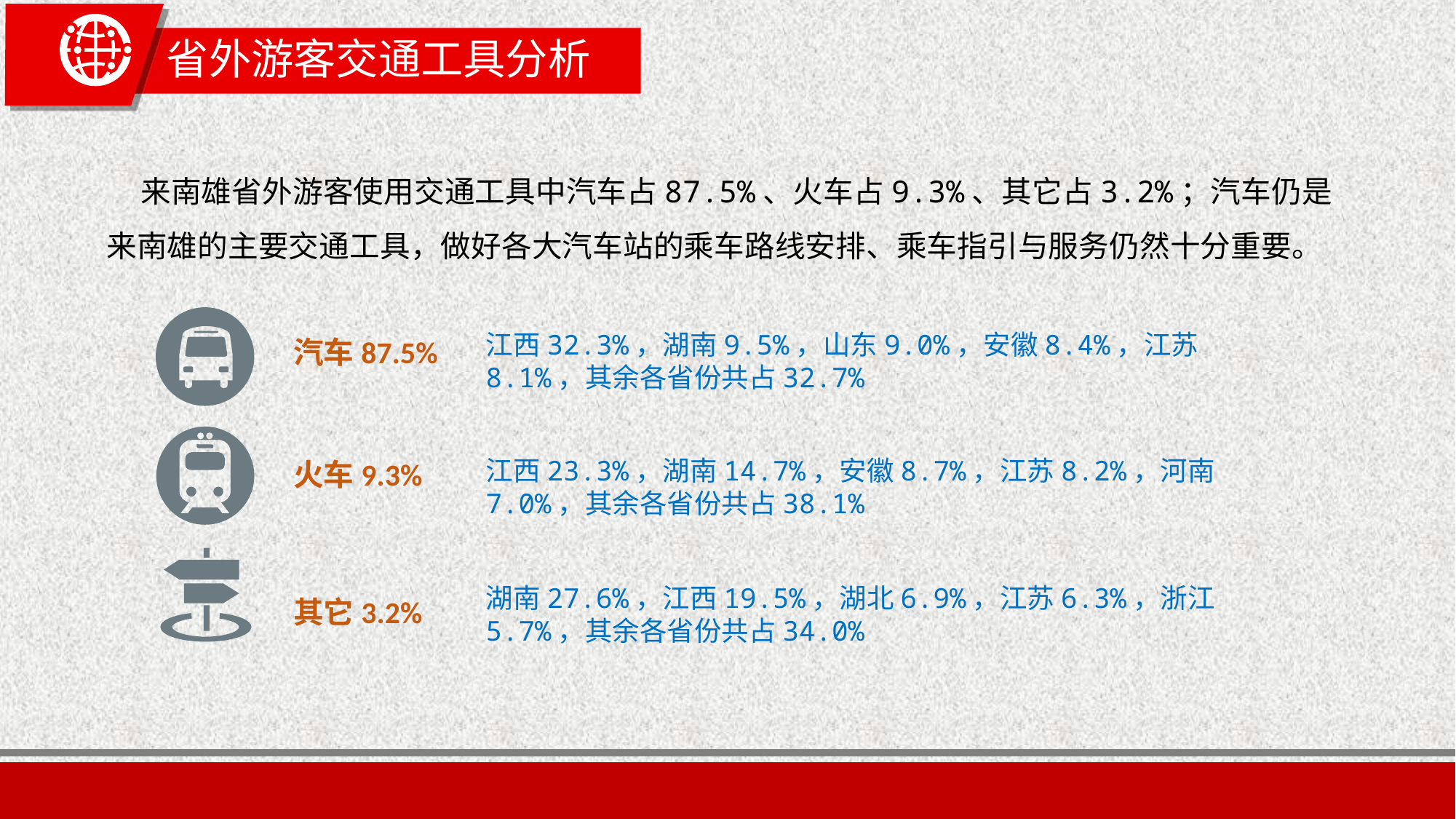

# 省外游客交通工具分析
    来南雄省外游客使用交通工具中汽车占87.5%、火车占9.3%、其它占3.2%；汽车仍是来南雄的主要交通工具，做好各大汽车站的乘车路线安排、乘车指引与服务仍然十分重要。

江西32.3%，湖南9.5%，山东9.0%，安徽8.4%，江苏8.1%，其余各省份共占32.7%
汽车87.5%

江西23.3%，湖南14.7%，安徽8.7%，江苏8.2%，河南7.0%，其余各省份共占38.1%
火车9.3%

湖南27.6%，江西19.5%，湖北6.9%，江苏6.3%，浙江5.7%，其余各省份共占34.0%
其它3.2%